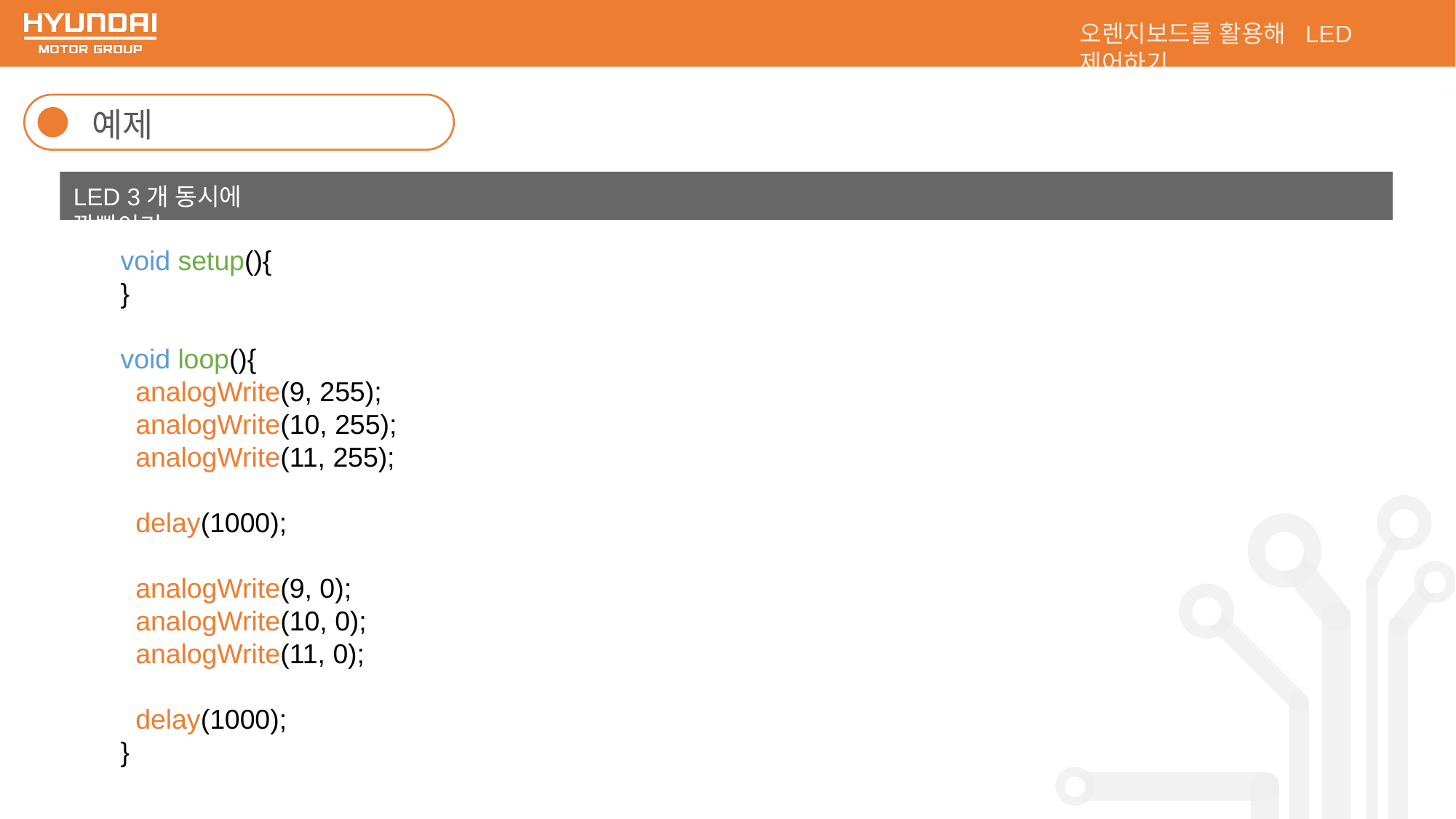

오렌지보드를 활용해  LED 제어하기
예제

LED 3개 동시에 깜빡이기
void setup(){
}

void loop(){
  analogWrite(9, 255);
  analogWrite(10, 255);
  analogWrite(11, 255);

  delay(1000);

  analogWrite(9, 0);
  analogWrite(10, 0);
  analogWrite(11, 0);

  delay(1000);
}